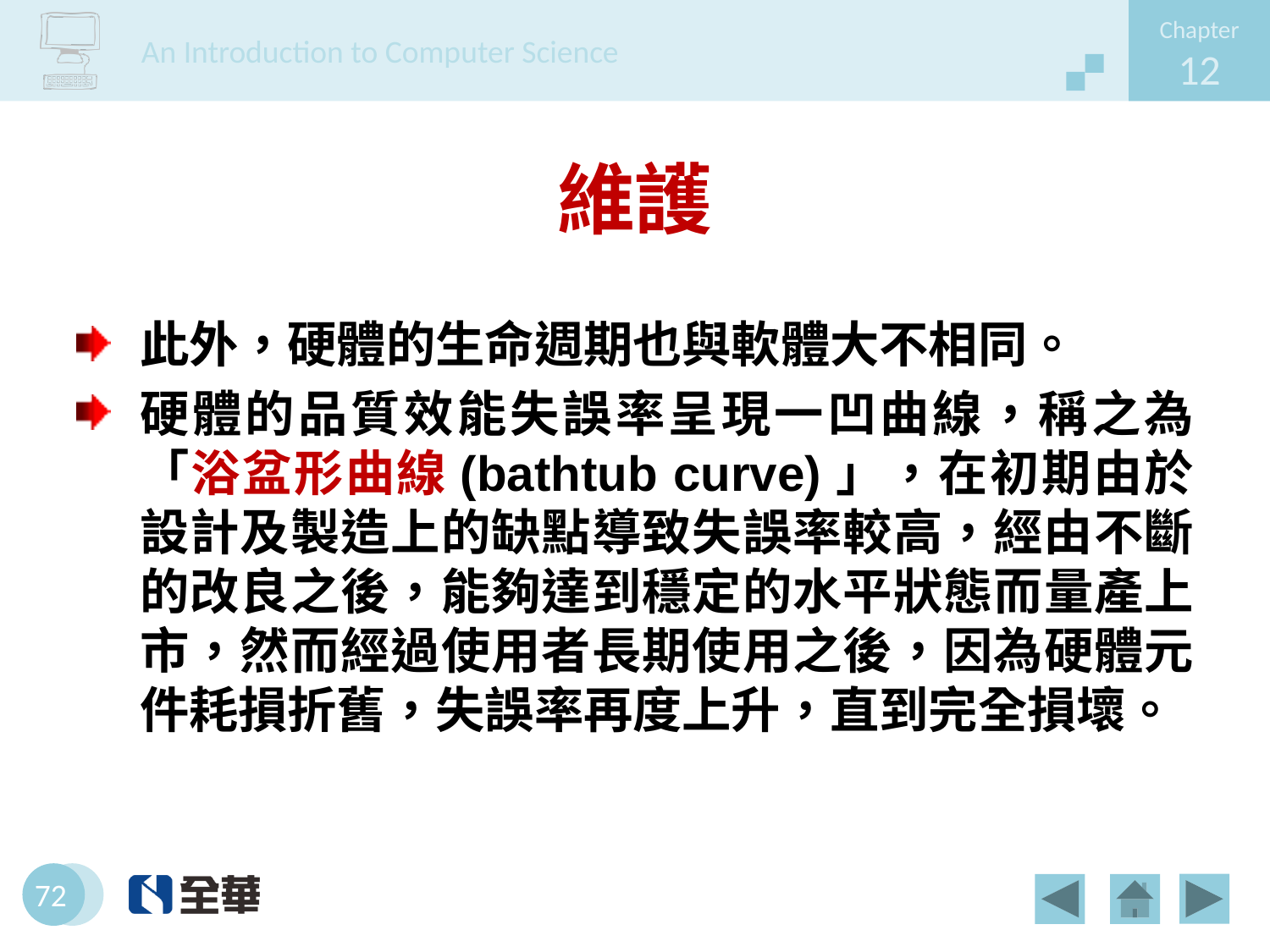

# 維護
此外，硬體的生命週期也與軟體大不相同。
硬體的品質效能失誤率呈現一凹曲線，稱之為「浴盆形曲線(bathtub curve)」，在初期由於設計及製造上的缺點導致失誤率較高，經由不斷的改良之後，能夠達到穩定的水平狀態而量產上市，然而經過使用者長期使用之後，因為硬體元件耗損折舊，失誤率再度上升，直到完全損壞。